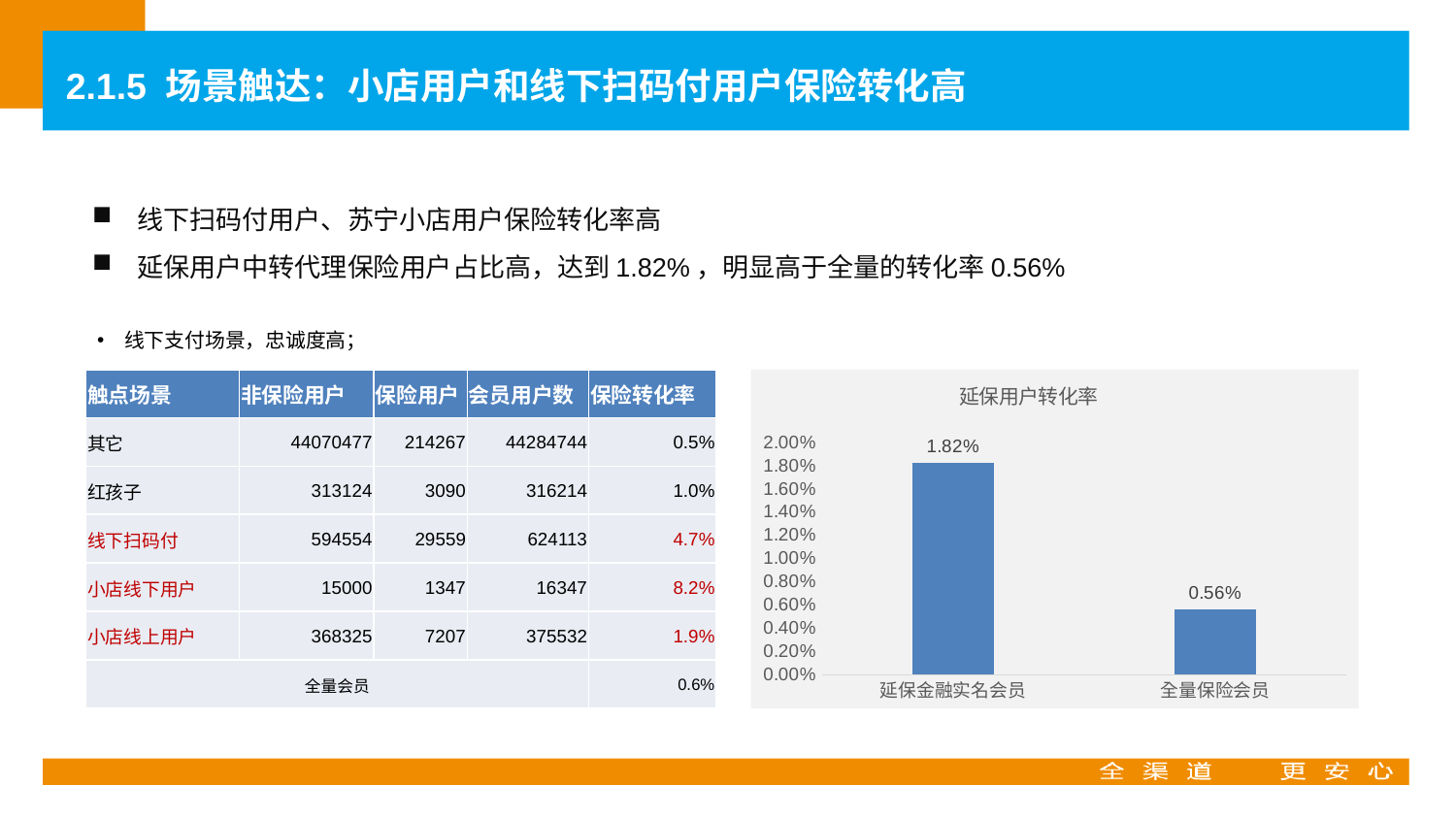

2.1.5 场景触达：小店用户和线下扫码付用户保险转化高
线下扫码付用户、苏宁小店用户保险转化率高
延保用户中转代理保险用户占比高，达到1.82%，明显高于全量的转化率0.56%
线下支付场景，忠诚度高；

### Chart: 延保用户转化率

| Category | 转化率 |
|---|---|
| 延保金融实名会员 | 0.0182 |
| 全量保险会员 | 0.0056 |
| 触点场景 | 非保险用户 | 保险用户 | 会员用户数 | 保险转化率 |
| --- | --- | --- | --- | --- |
| 其它 | 44070477 | 214267 | 44284744 | 0.5% |
| 红孩子 | 313124 | 3090 | 316214 | 1.0% |
| 线下扫码付 | 594554 | 29559 | 624113 | 4.7% |
| 小店线下用户 | 15000 | 1347 | 16347 | 8.2% |
| 小店线上用户 | 368325 | 7207 | 375532 | 1.9% |
| 全量会员 |  |  |  | 0.6% |